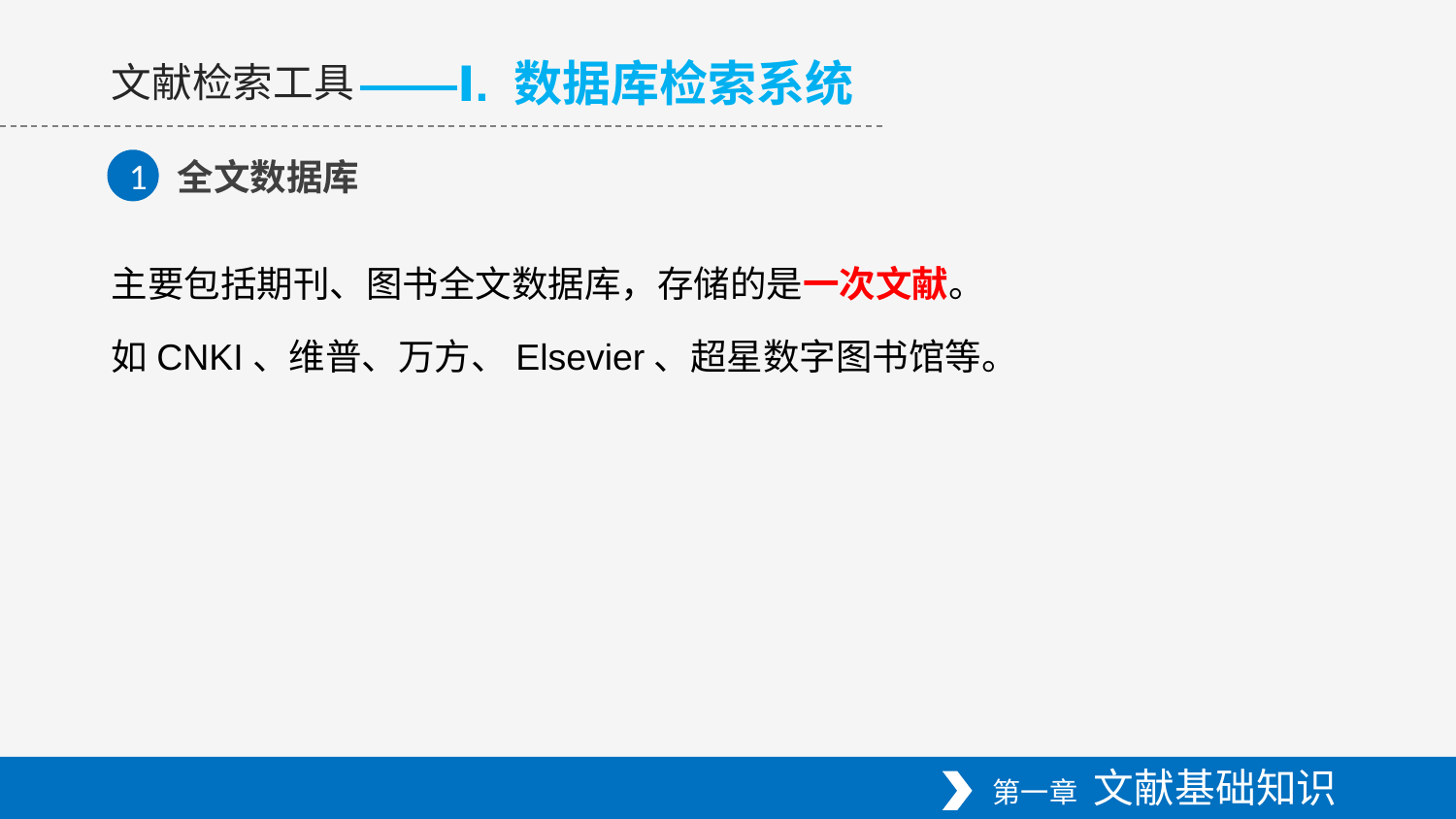

——Ⅰ. 数据库检索系统
文献检索工具
全文数据库
1
主要包括期刊、图书全文数据库，存储的是一次文献。
如CNKI、维普、万方、Elsevier、超星数字图书馆等。